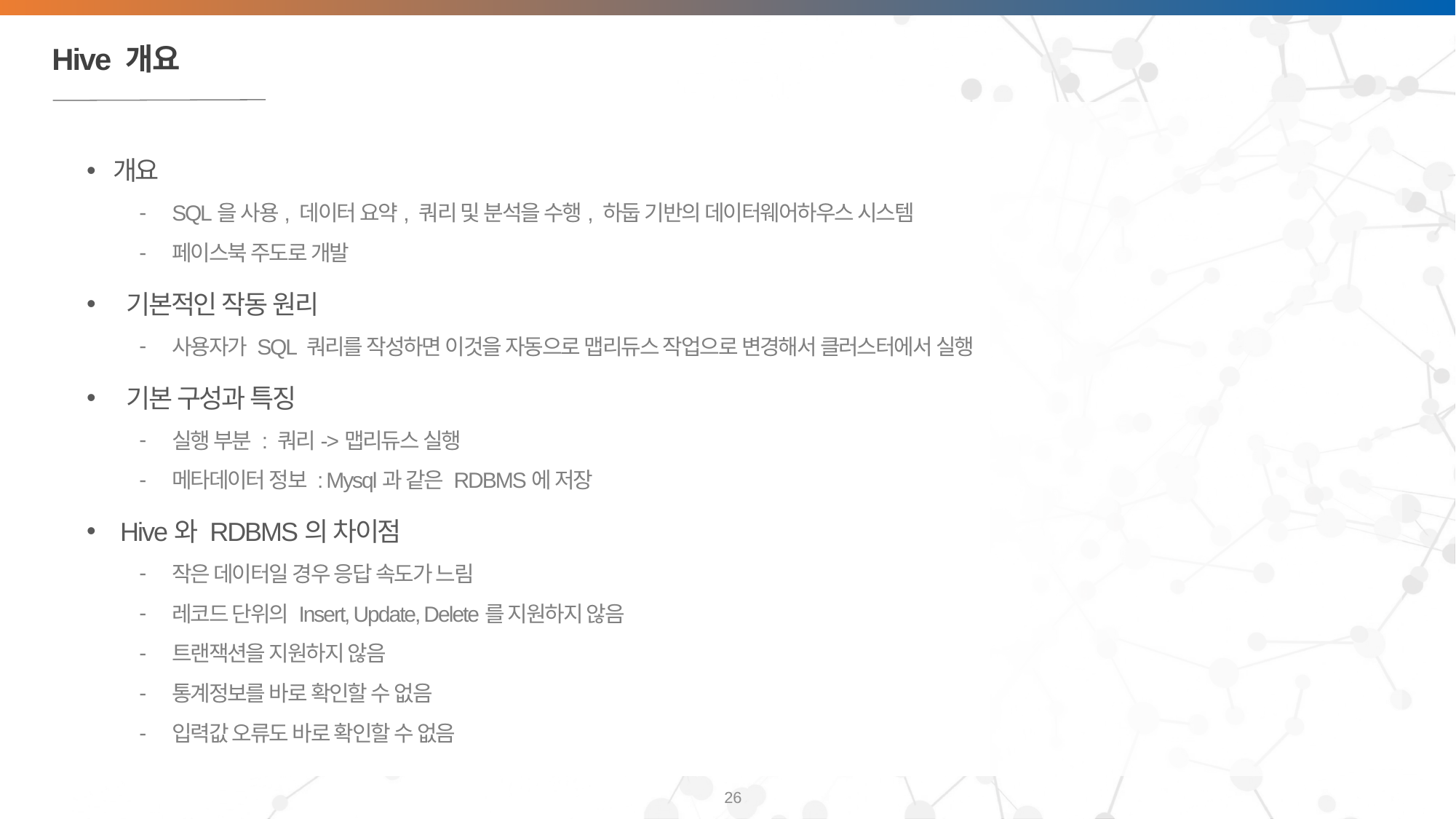

# Hive 개요

개요
SQL을 사용, 데이터 요약, 쿼리 및 분석을 수행, 하둡 기반의 데이터웨어하우스 시스템
페이스북 주도로 개발
 기본적인 작동 원리
사용자가 SQL 쿼리를 작성하면 이것을 자동으로 맵리듀스 작업으로 변경해서 클러스터에서 실행
 기본 구성과 특징
실행 부분 : 쿼리->맵리듀스 실행
메타데이터 정보 : Mysql과 같은 RDBMS에 저장
 Hive와 RDBMS의 차이점
작은 데이터일 경우 응답 속도가 느림
레코드 단위의 Insert, Update, Delete를 지원하지 않음
트랜잭션을 지원하지 않음
통계정보를 바로 확인할 수 없음
입력값 오류도 바로 확인할 수 없음

26